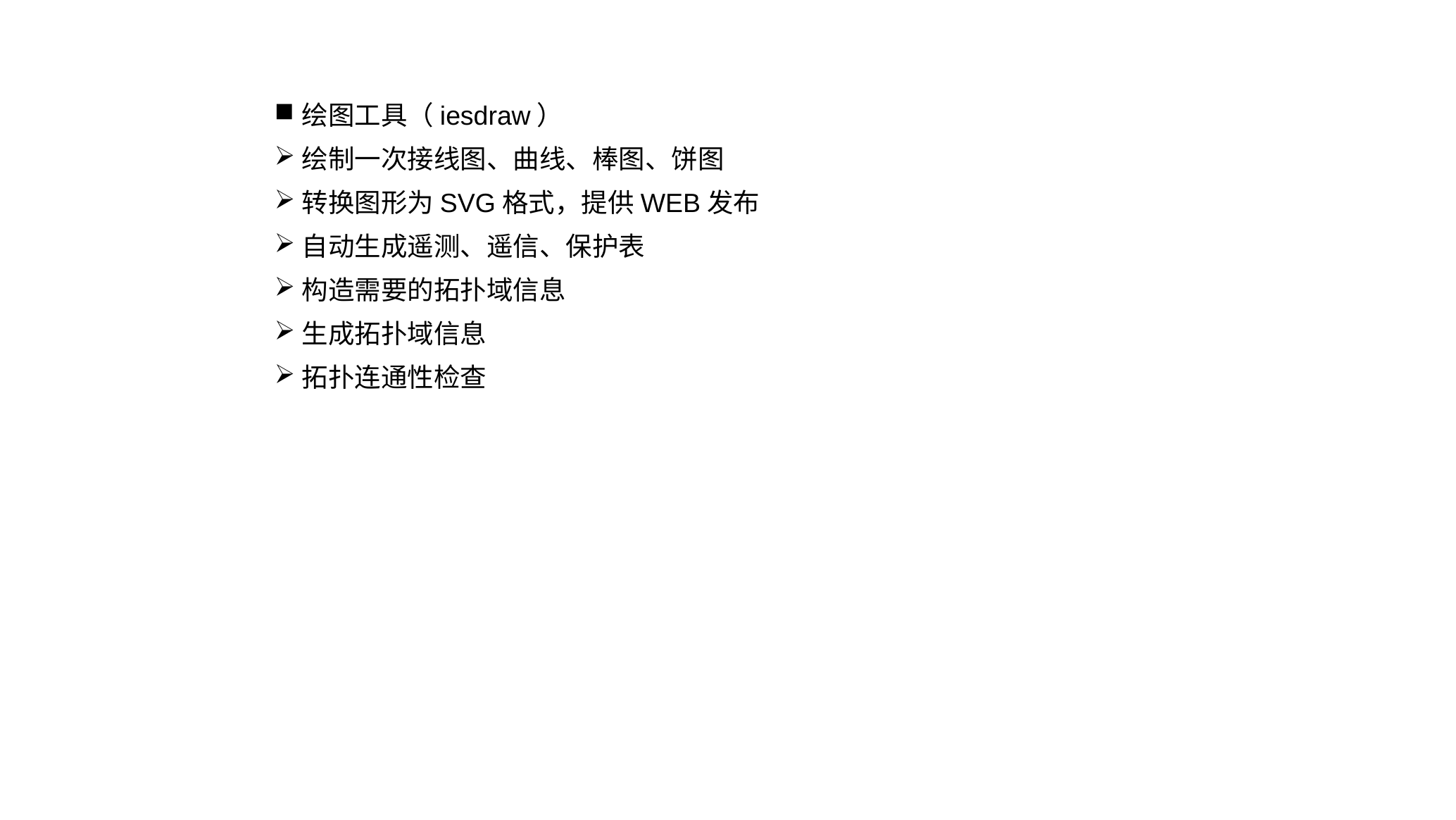

绘图工具（iesdraw）
绘制一次接线图、曲线、棒图、饼图
转换图形为SVG格式，提供WEB发布
自动生成遥测、遥信、保护表
构造需要的拓扑域信息
生成拓扑域信息
拓扑连通性检查